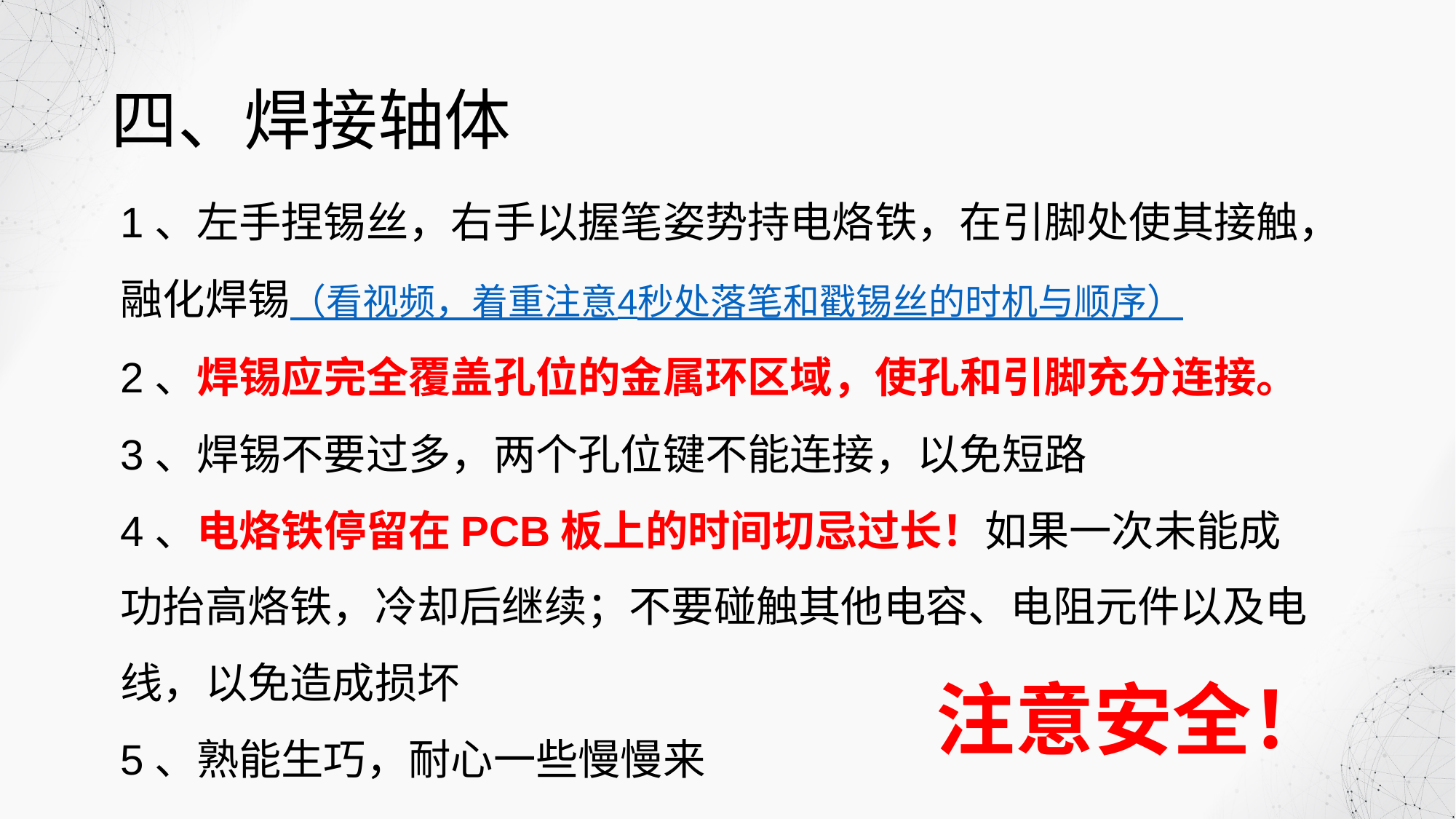

# 四、焊接轴体
1、左手捏锡丝，右手以握笔姿势持电烙铁，在引脚处使其接触，融化焊锡（看视频，着重注意4秒处落笔和戳锡丝的时机与顺序）
2、焊锡应完全覆盖孔位的金属环区域，使孔和引脚充分连接。
3、焊锡不要过多，两个孔位键不能连接，以免短路
4、电烙铁停留在PCB板上的时间切忌过长！如果一次未能成功抬高烙铁，冷却后继续；不要碰触其他电容、电阻元件以及电线，以免造成损坏
5、熟能生巧，耐心一些慢慢来

注意安全！